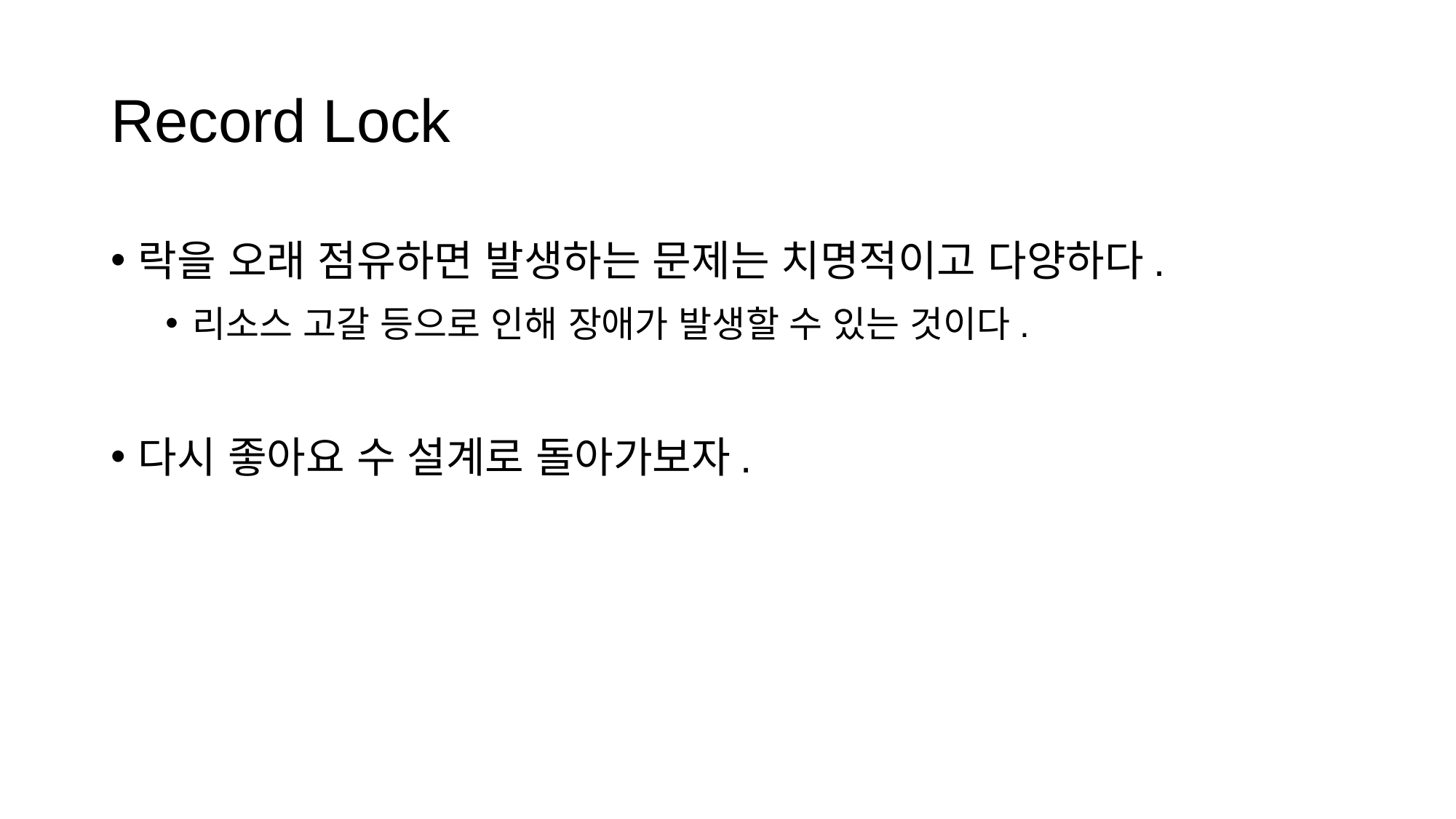

# Record Lock
락을 오래 점유하면 발생하는 문제는 치명적이고 다양하다.
리소스 고갈 등으로 인해 장애가 발생할 수 있는 것이다.

다시 좋아요 수 설계로 돌아가보자.